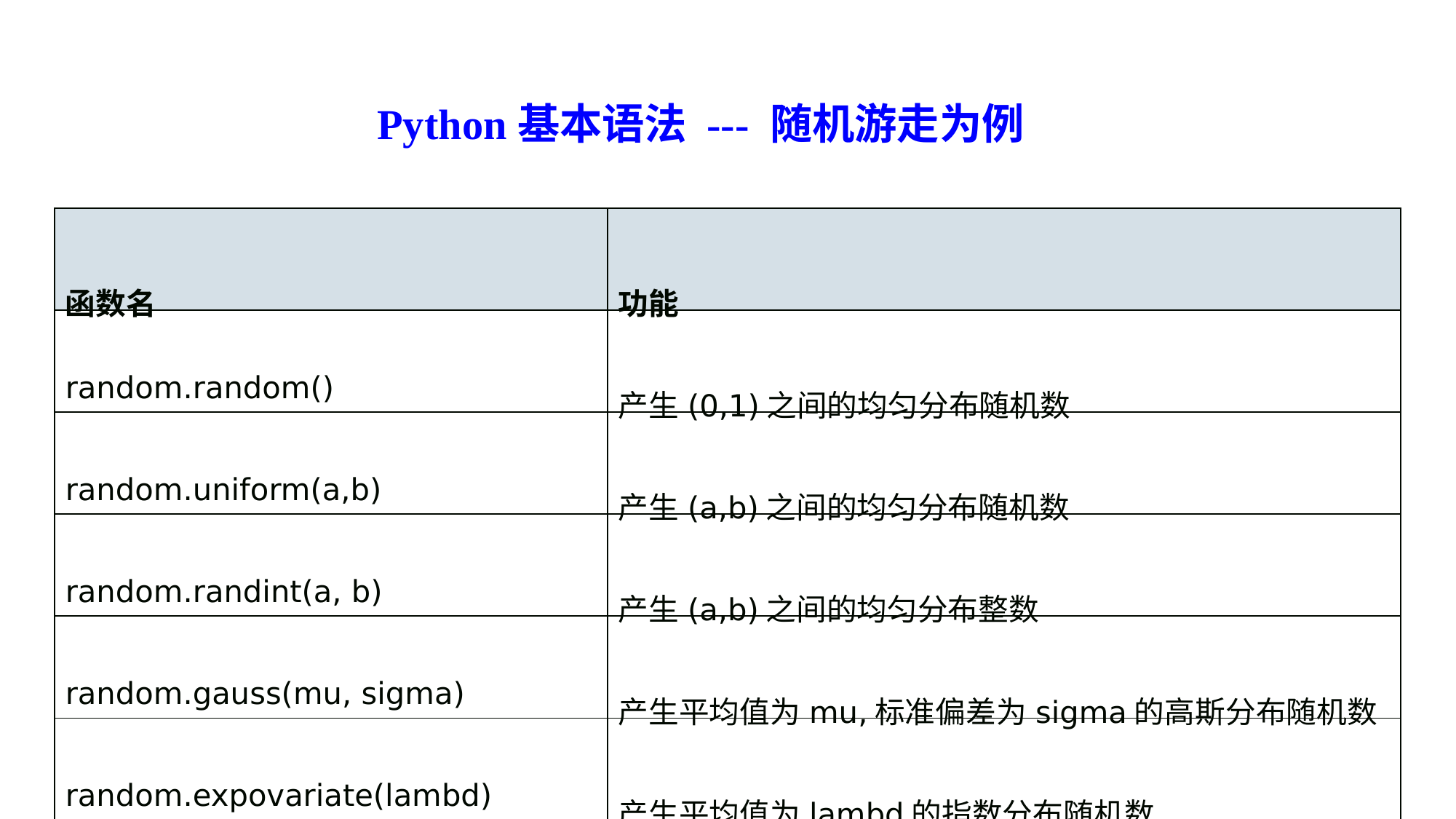

Python基本语法 --- 随机游走为例
| 函数名 | 功能 |
| --- | --- |
| random.random() | 产生(0,1)之间的均匀分布随机数 |
| random.uniform(a,b) | 产生(a,b)之间的均匀分布随机数 |
| random.randint(a, b) | 产生(a,b)之间的均匀分布整数 |
| random.gauss(mu, sigma) | 产生平均值为mu,标准偏差为sigma的高斯分布随机数 |
| random.expovariate(lambd) | 产生平均值为lambd的指数分布随机数 |